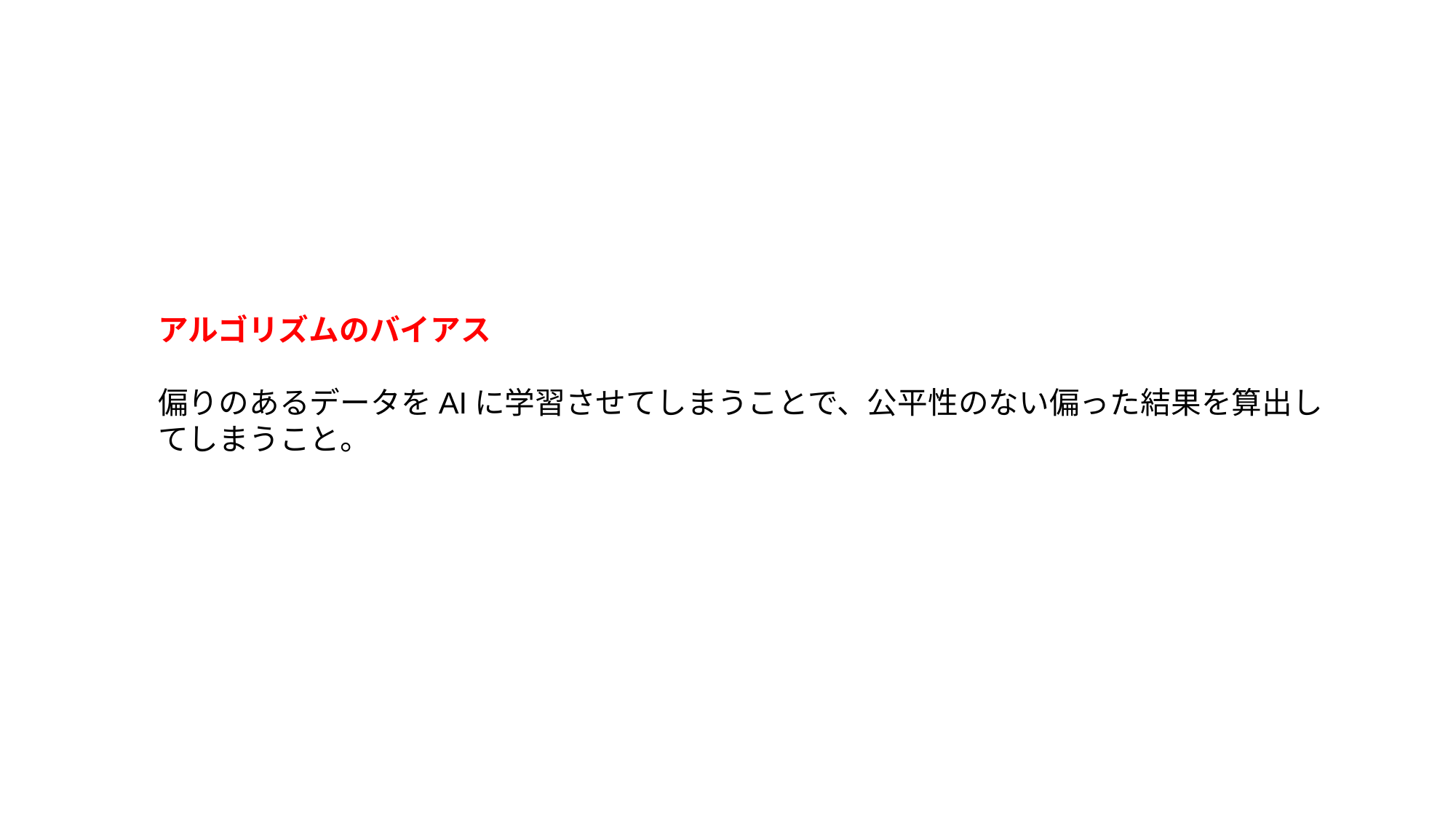

アルゴリズムのバイアス

偏りのあるデータをAIに学習させてしまうことで、公平性のない偏った結果を算出してしまうこと。